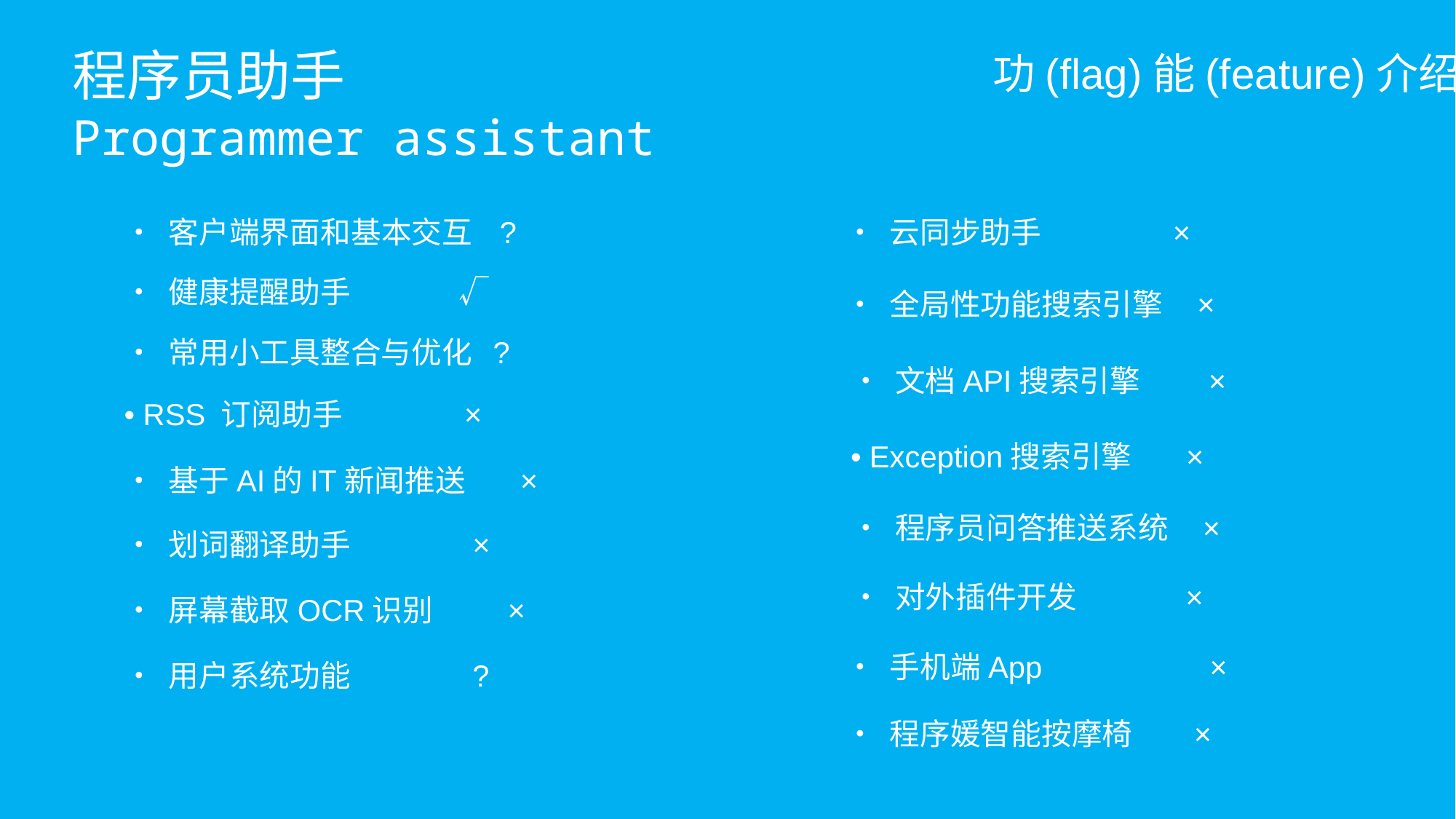

程序员助手
Programmer assistant
功(flag)能(feature)介绍
• 客户端界面和基本交互   ?
• 云同步助手		×
• 健康提醒助手                √
• 全局性功能搜索引擎    ×
• 常用小工具整合与优化  ?
• 文档API搜索引擎         ×
• RSS 订阅助手                 ×
• Exception搜索引擎       ×
• 基于AI的IT新闻推送       ×
• 程序员问答推送系统    ×
• 划词翻译助手                 ×
• 对外插件开发               ×
• 屏幕截取OCR识别          ×
• 手机端App                    ×
• 用户系统功能                 ?
• 程序媛智能按摩椅        ×